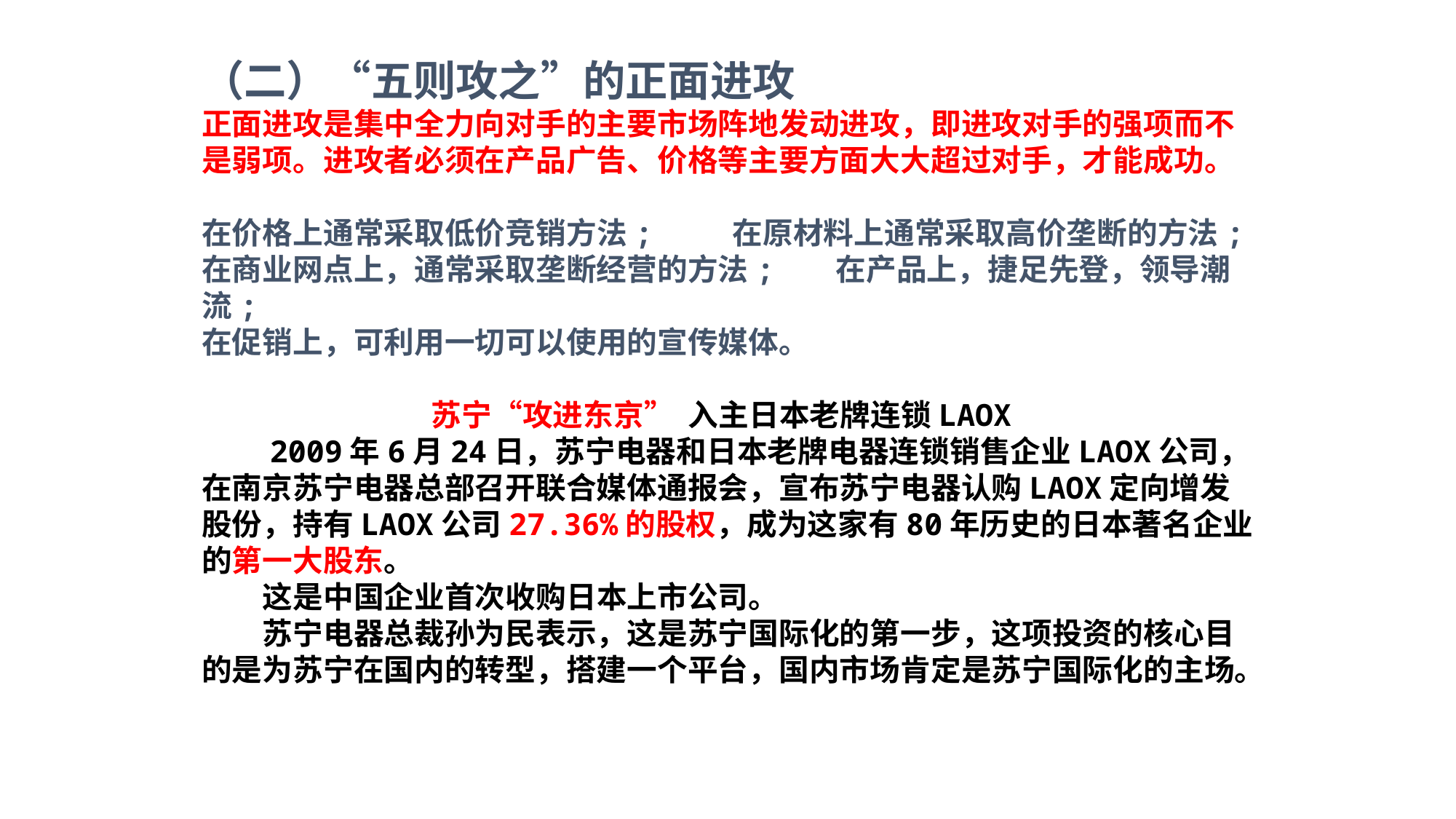

（二）“五则攻之”的正面进攻
正面进攻是集中全力向对手的主要市场阵地发动进攻，即进攻对手的强项而不是弱项。进攻者必须在产品广告、价格等主要方面大大超过对手，才能成功。

在价格上通常采取低价竞销方法;    在原材料上通常采取高价垄断的方法;
在商业网点上，通常采取垄断经营的方法;   在产品上，捷足先登，领导潮流;
在促销上，可利用一切可以使用的宣传媒体。

苏宁“攻进东京”  入主日本老牌连锁LAOX
　　2009年6月24日，苏宁电器和日本老牌电器连锁销售企业LAOX公司，在南京苏宁电器总部召开联合媒体通报会，宣布苏宁电器认购LAOX定向增发股份，持有LAOX公司27.36%的股权，成为这家有80年历史的日本著名企业的第一大股东。
　　这是中国企业首次收购日本上市公司。
　　苏宁电器总裁孙为民表示，这是苏宁国际化的第一步，这项投资的核心目的是为苏宁在国内的转型，搭建一个平台，国内市场肯定是苏宁国际化的主场。